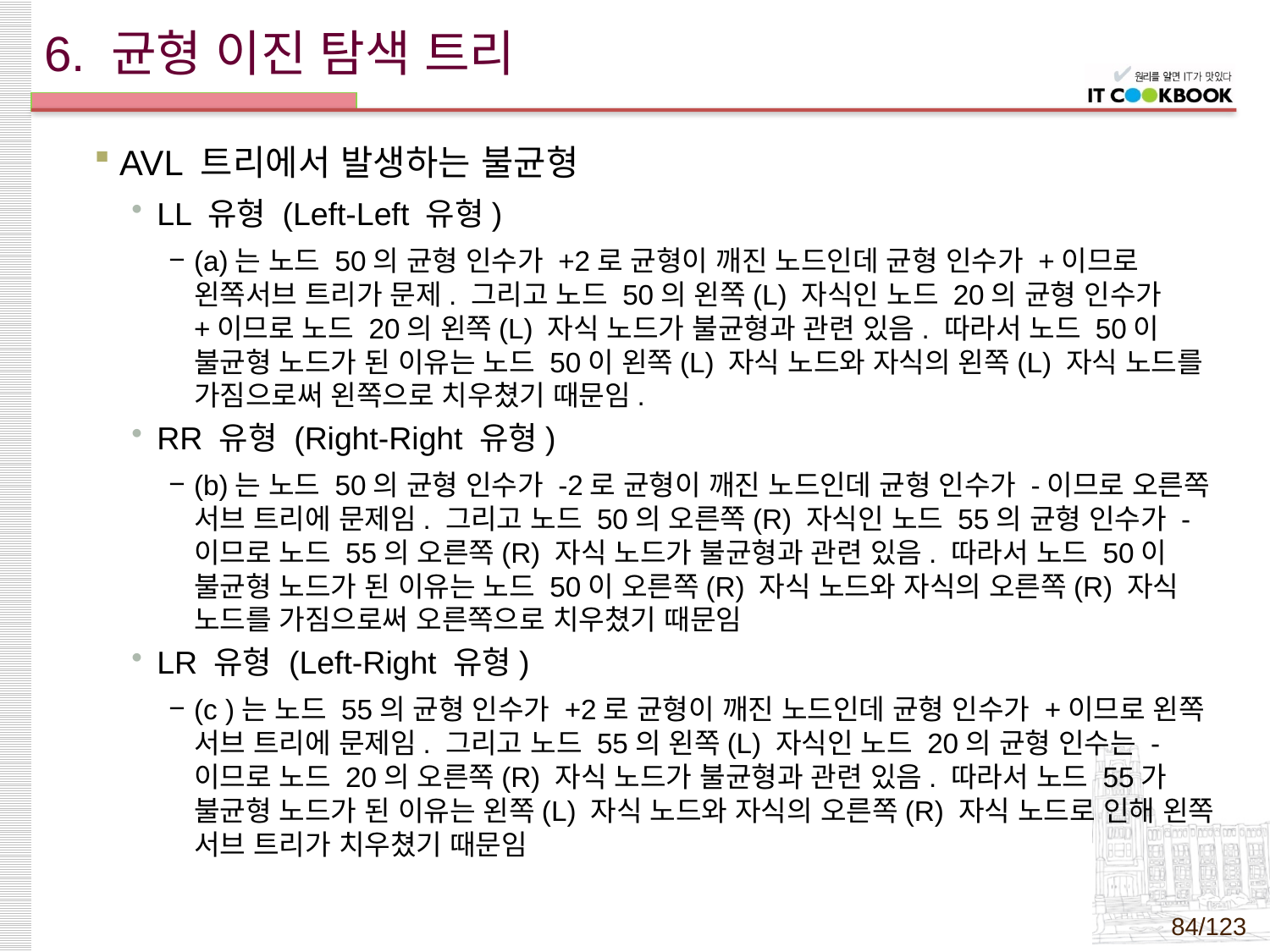

# 6. 균형 이진 탐색 트리
AVL 트리에서 발생하는 불균형
LL 유형 (Left-Left 유형)
(a)는 노드 50의 균형 인수가 +2로 균형이 깨진 노드인데 균형 인수가 +이므로 왼쪽서브 트리가 문제. 그리고 노드 50의 왼쪽(L) 자식인 노드 20의 균형 인수가 +이므로 노드 20의 왼쪽(L) 자식 노드가 불균형과 관련 있음. 따라서 노드 50이 불균형 노드가 된 이유는 노드 50이 왼쪽(L) 자식 노드와 자식의 왼쪽(L) 자식 노드를 가짐으로써 왼쪽으로 치우쳤기 때문임.
RR 유형 (Right-Right 유형)
(b)는 노드 50의 균형 인수가 -2로 균형이 깨진 노드인데 균형 인수가 -이므로 오른쪽 서브 트리에 문제임. 그리고 노드 50의 오른쪽(R) 자식인 노드 55의 균형 인수가 -이므로 노드 55의 오른쪽(R) 자식 노드가 불균형과 관련 있음. 따라서 노드 50이 불균형 노드가 된 이유는 노드 50이 오른쪽(R) 자식 노드와 자식의 오른쪽(R) 자식 노드를 가짐으로써 오른쪽으로 치우쳤기 때문임
LR 유형 (Left-Right 유형)
(c )는 노드 55의 균형 인수가 +2로 균형이 깨진 노드인데 균형 인수가 +이므로 왼쪽 서브 트리에 문제임. 그리고 노드 55의 왼쪽(L) 자식인 노드 20의 균형 인수는 -이므로 노드 20의 오른쪽(R) 자식 노드가 불균형과 관련 있음. 따라서 노드 55가 불균형 노드가 된 이유는 왼쪽(L) 자식 노드와 자식의 오른쪽(R) 자식 노드로 인해 왼쪽 서브 트리가 치우쳤기 때문임